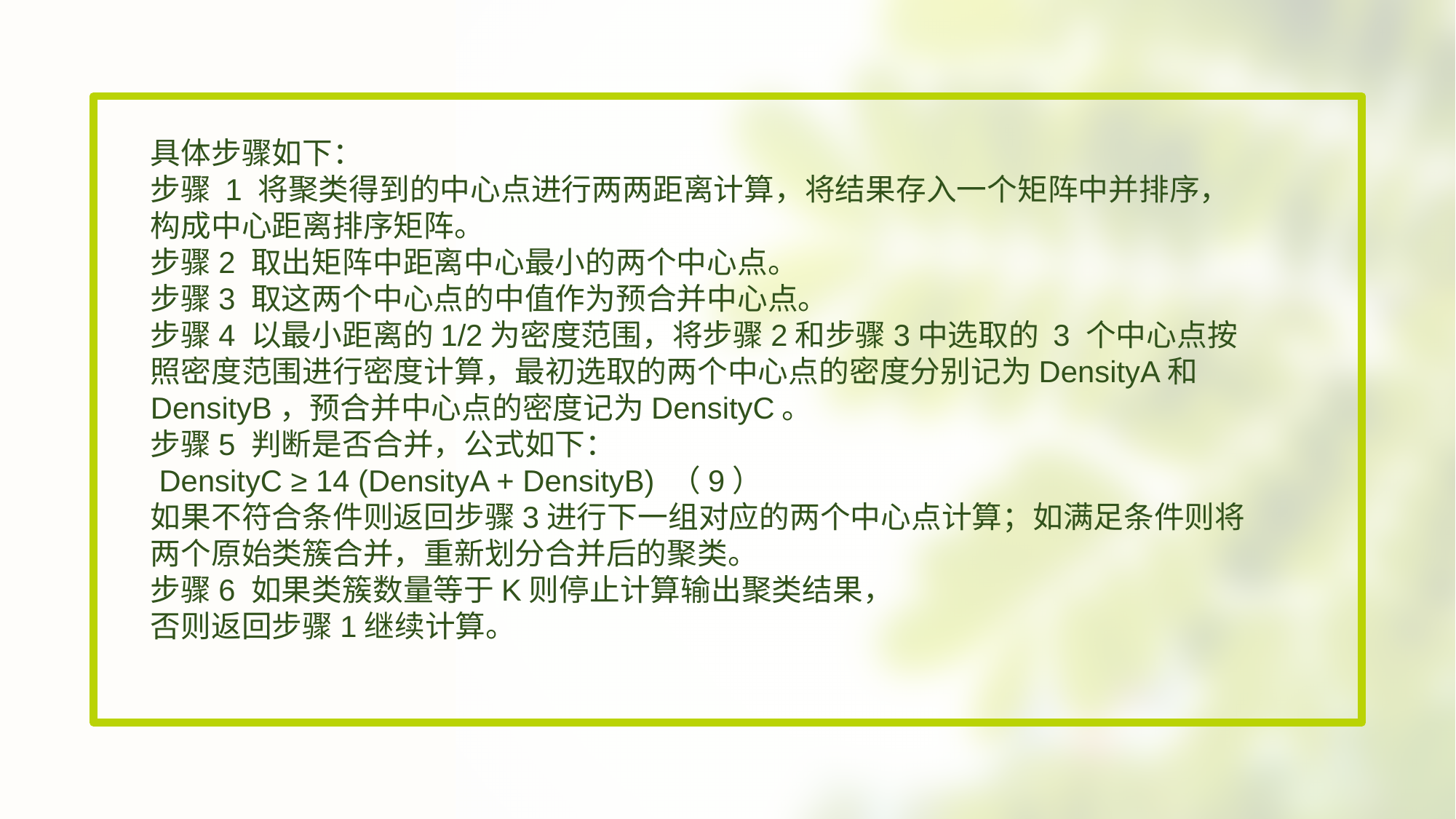

具体步骤如下：
步骤 1 将聚类得到的中心点进行两两距离计算，将结果存入一个矩阵中并排序，构成中心距离排序矩阵。
步骤2 取出矩阵中距离中心最小的两个中心点。
步骤3 取这两个中心点的中值作为预合并中心点。
步骤4 以最小距离的1/2为密度范围，将步骤2和步骤3中选取的 3 个中心点按照密度范围进行密度计算，最初选取的两个中心点的密度分别记为DensityA和DensityB，预合并中心点的密度记为DensityC。
步骤5 判断是否合并，公式如下：
 DensityC ≥ 14 (DensityA + DensityB) （9）
如果不符合条件则返回步骤3进行下一组对应的两个中心点计算；如满足条件则将两个原始类簇合并，重新划分合并后的聚类。
步骤6 如果类簇数量等于K则停止计算输出聚类结果，
否则返回步骤1继续计算。